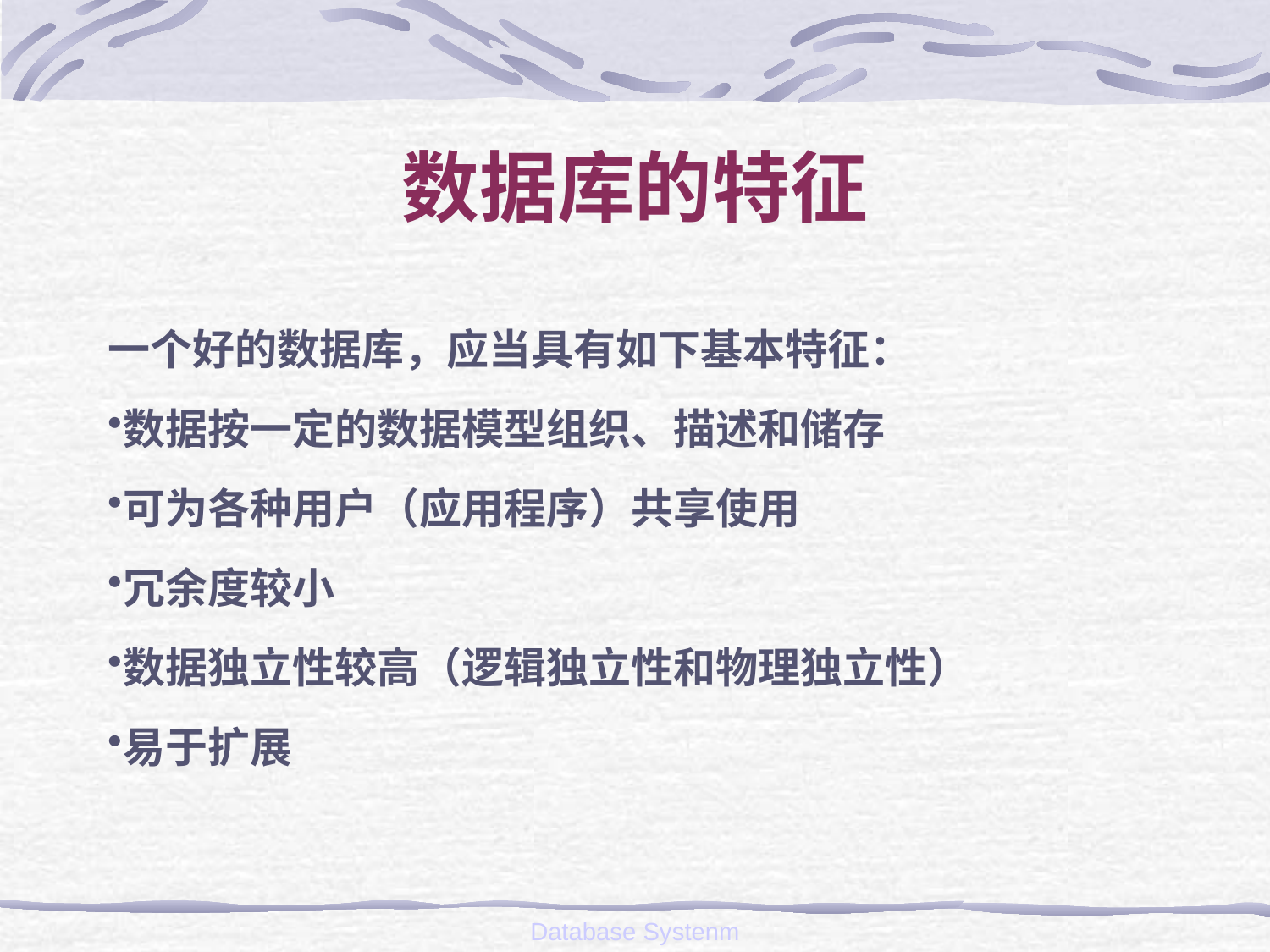

# 数据库的特征
一个好的数据库，应当具有如下基本特征：
数据按一定的数据模型组织、描述和储存
可为各种用户（应用程序）共享使用
冗余度较小
数据独立性较高（逻辑独立性和物理独立性）
易于扩展
Database Systenm